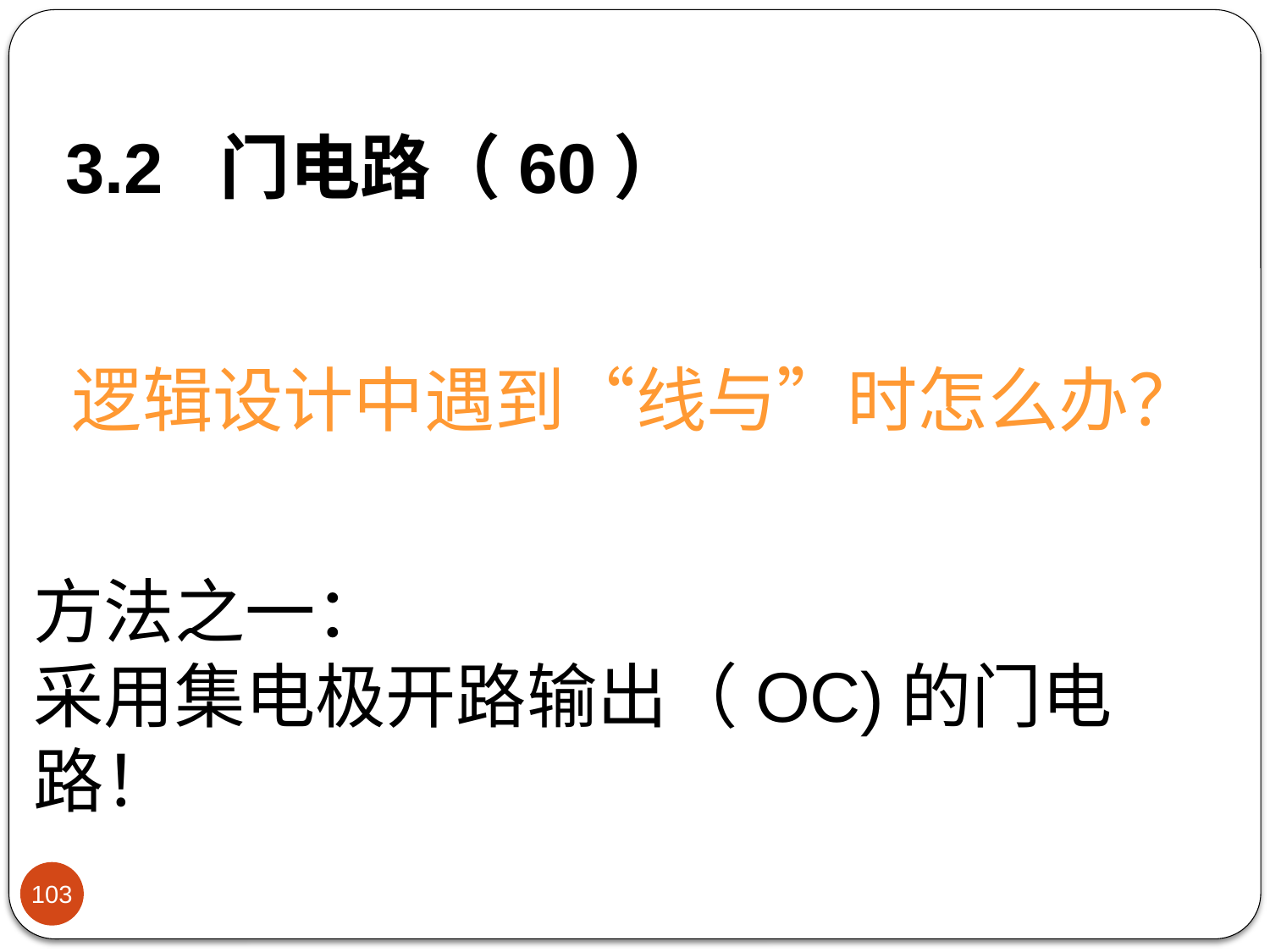

# 3.2  门电路（60）
逻辑设计中遇到“线与”时怎么办？
方法之一：
采用集电极开路输出（OC)的门电路！
103